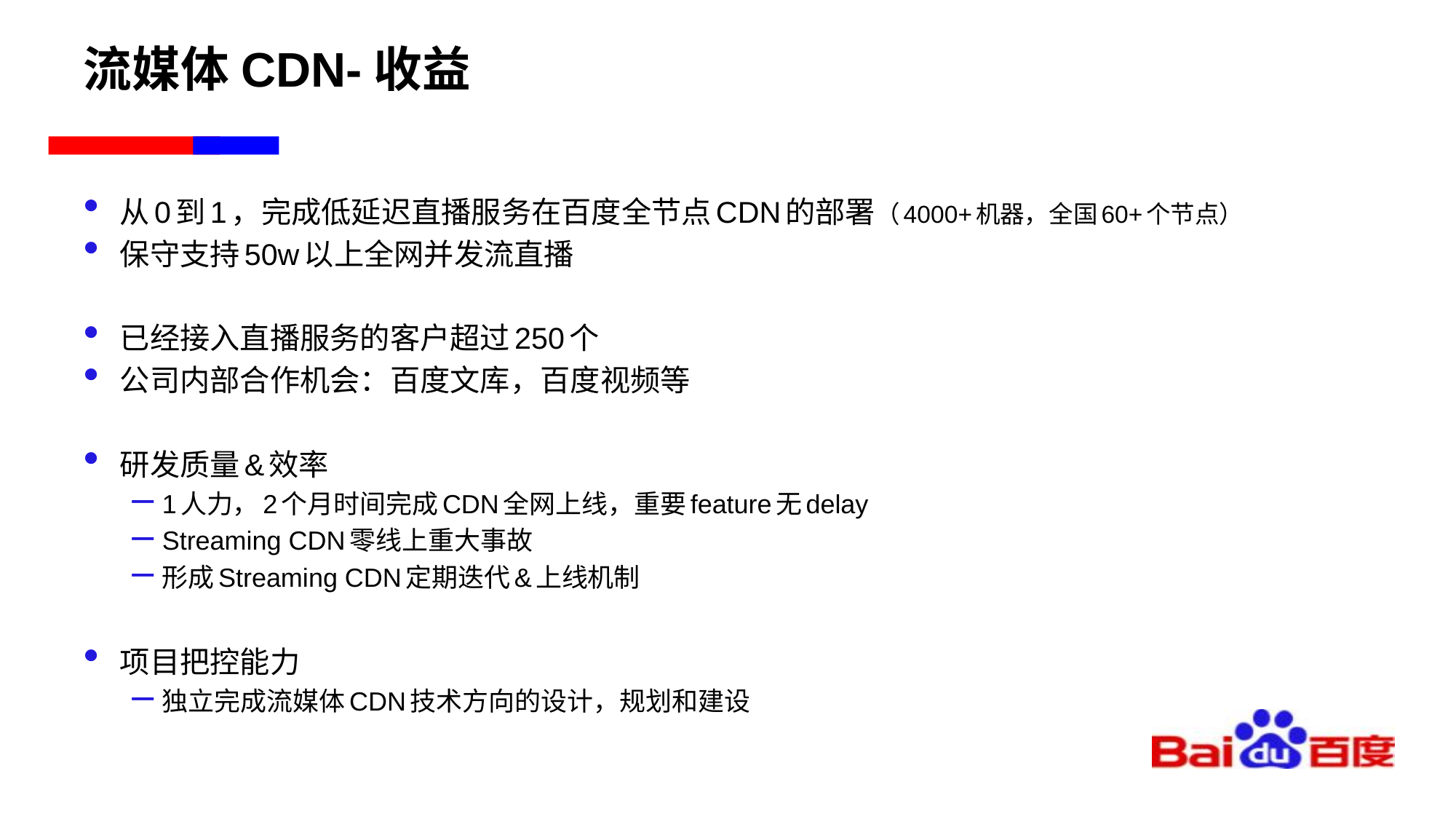

# 流媒体CDN-收益
从0到1，完成低延迟直播服务在百度全节点CDN的部署（4000+机器，全国60+个节点）
保守支持50w以上全网并发流直播

已经接入直播服务的客户超过250个
公司内部合作机会：百度文库，百度视频等

研发质量&效率
1人力，2个月时间完成CDN全网上线，重要feature无delay
Streaming CDN零线上重大事故
形成Streaming CDN定期迭代&上线机制

项目把控能力
独立完成流媒体CDN技术方向的设计，规划和建设